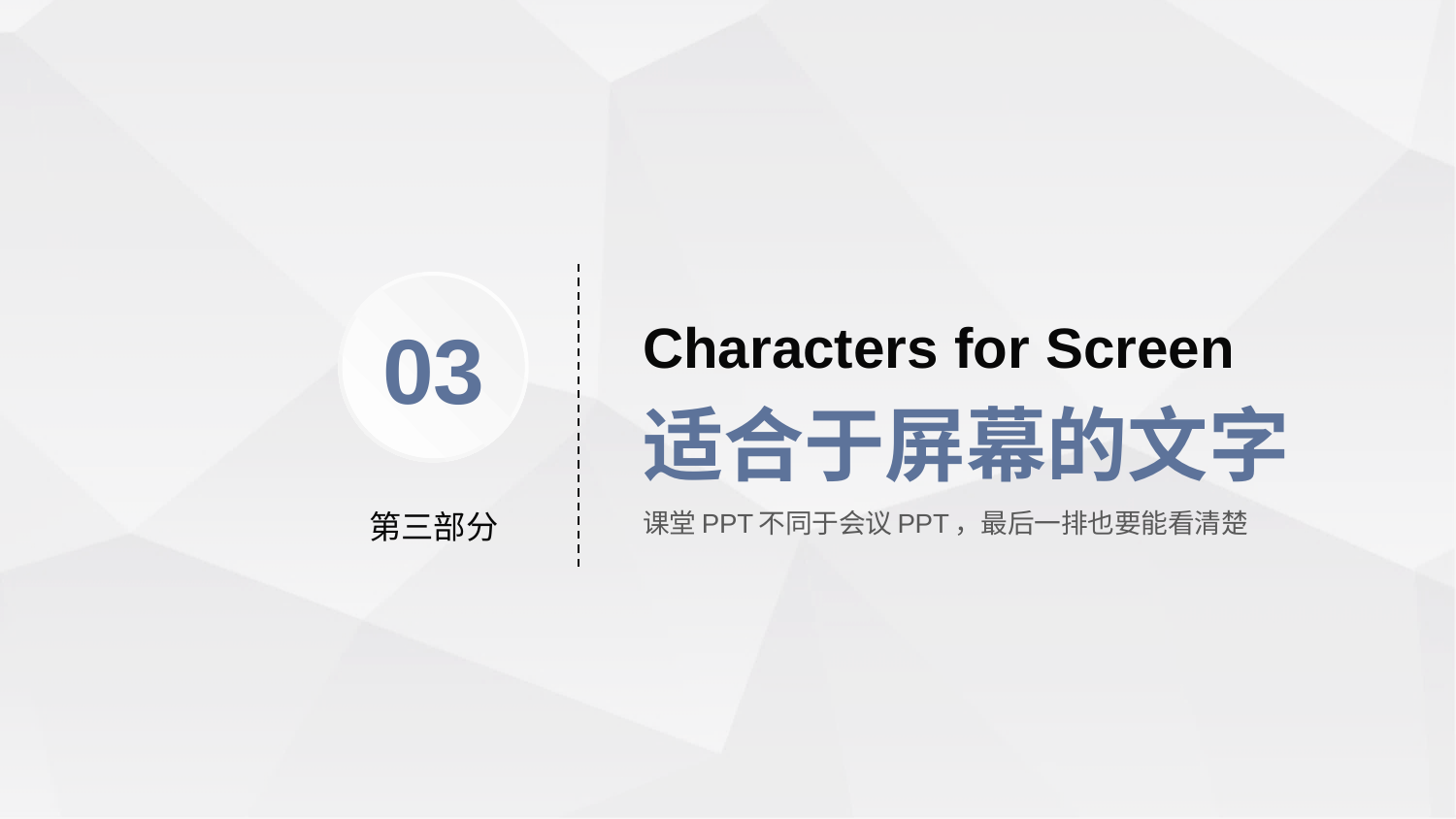

# Characters for Screen
03
适合于屏幕的文字
第三部分
课堂PPT不同于会议PPT，最后一排也要能看清楚